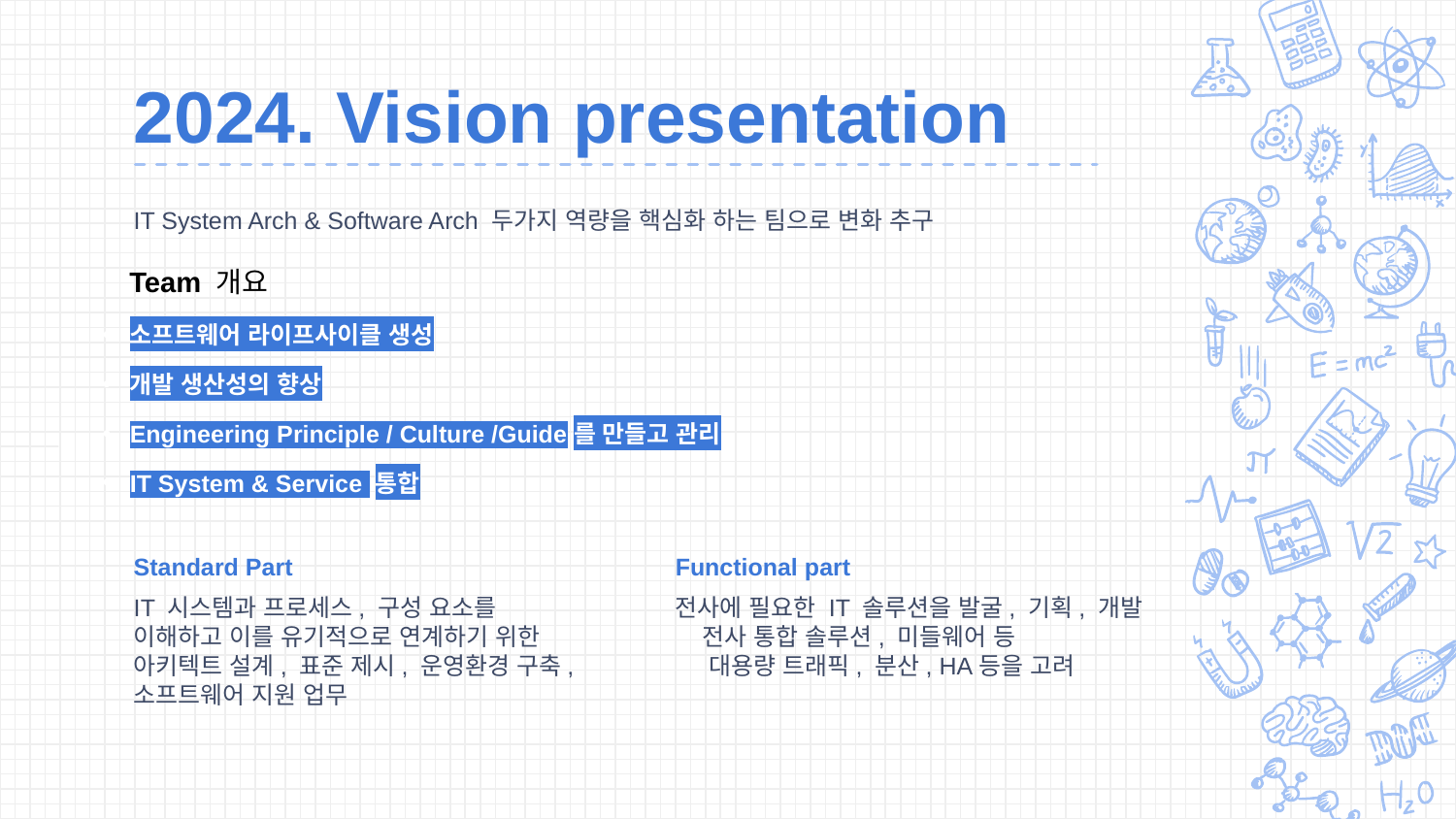

# 2024. Vision presentation
IT System Arch & Software Arch 두가지 역량을 핵심화 하는 팀으로 변화 추구
Team 개요
소프트웨어 라이프사이클 생성
개발 생산성의 향상
Engineering Principle / Culture /Guide를 만들고 관리
IT System & Service 통합

Standard Part
IT 시스템과 프로세스, 구성 요소를 이해하고 이를 유기적으로 연계하기 위한 아키텍트 설계, 표준 제시, 운영환경 구축, 소프트웨어 지원 업무
Functional part
전사에 필요한 IT 솔루션을 발굴, 기획, 개발
    전사 통합 솔루션, 미들웨어 등
     대용량 트래픽, 분산, HA등을 고려